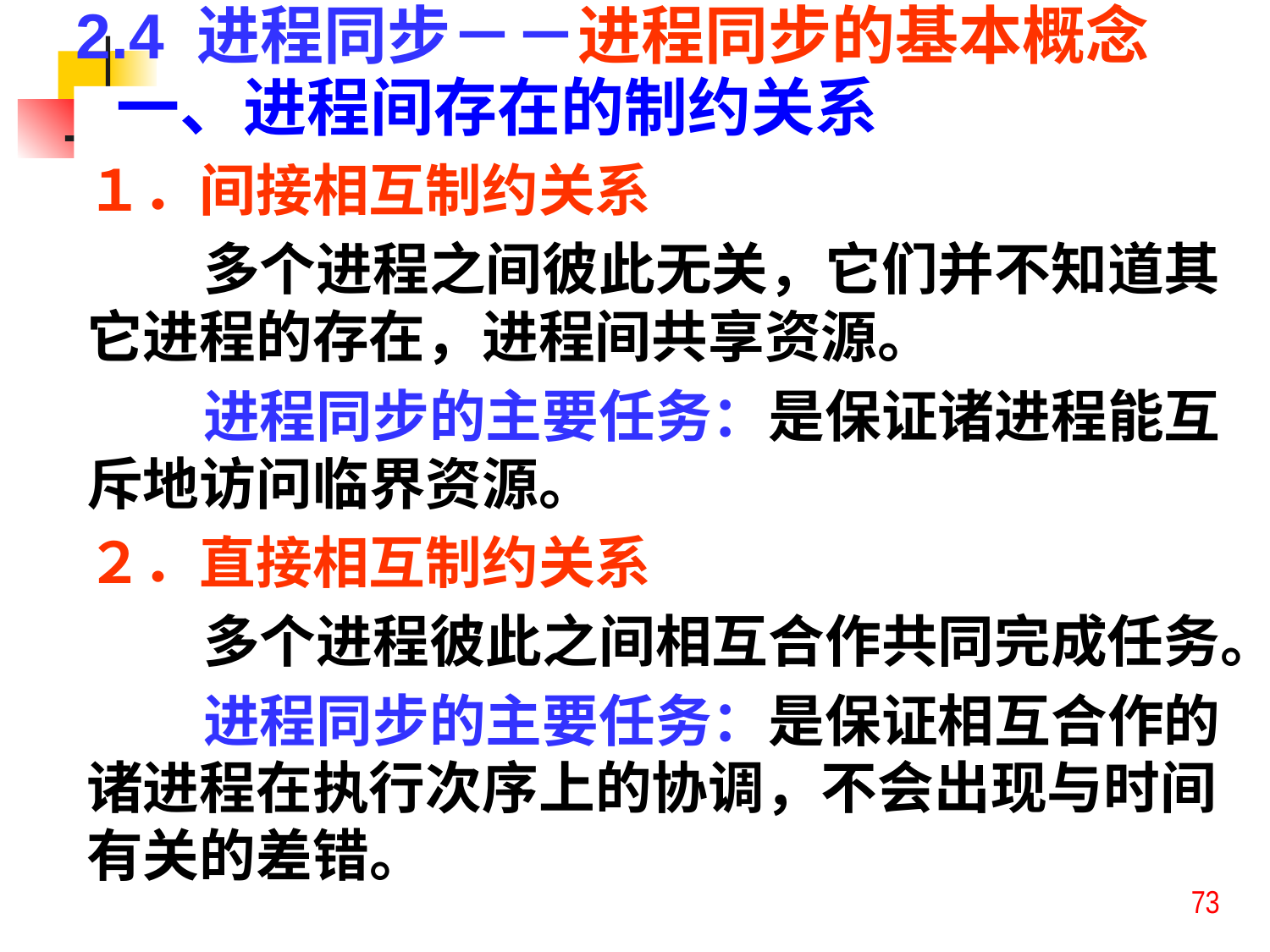

2.4 进程同步－－进程同步的基本概念
 一、进程间存在的制约关系
１．间接相互制约关系
        多个进程之间彼此无关，它们并不知道其它进程的存在，进程间共享资源。
        进程同步的主要任务：是保证诸进程能互斥地访问临界资源。
２．直接相互制约关系
        多个进程彼此之间相互合作共同完成任务。
        进程同步的主要任务：是保证相互合作的诸进程在执行次序上的协调，不会出现与时间有关的差错。
73